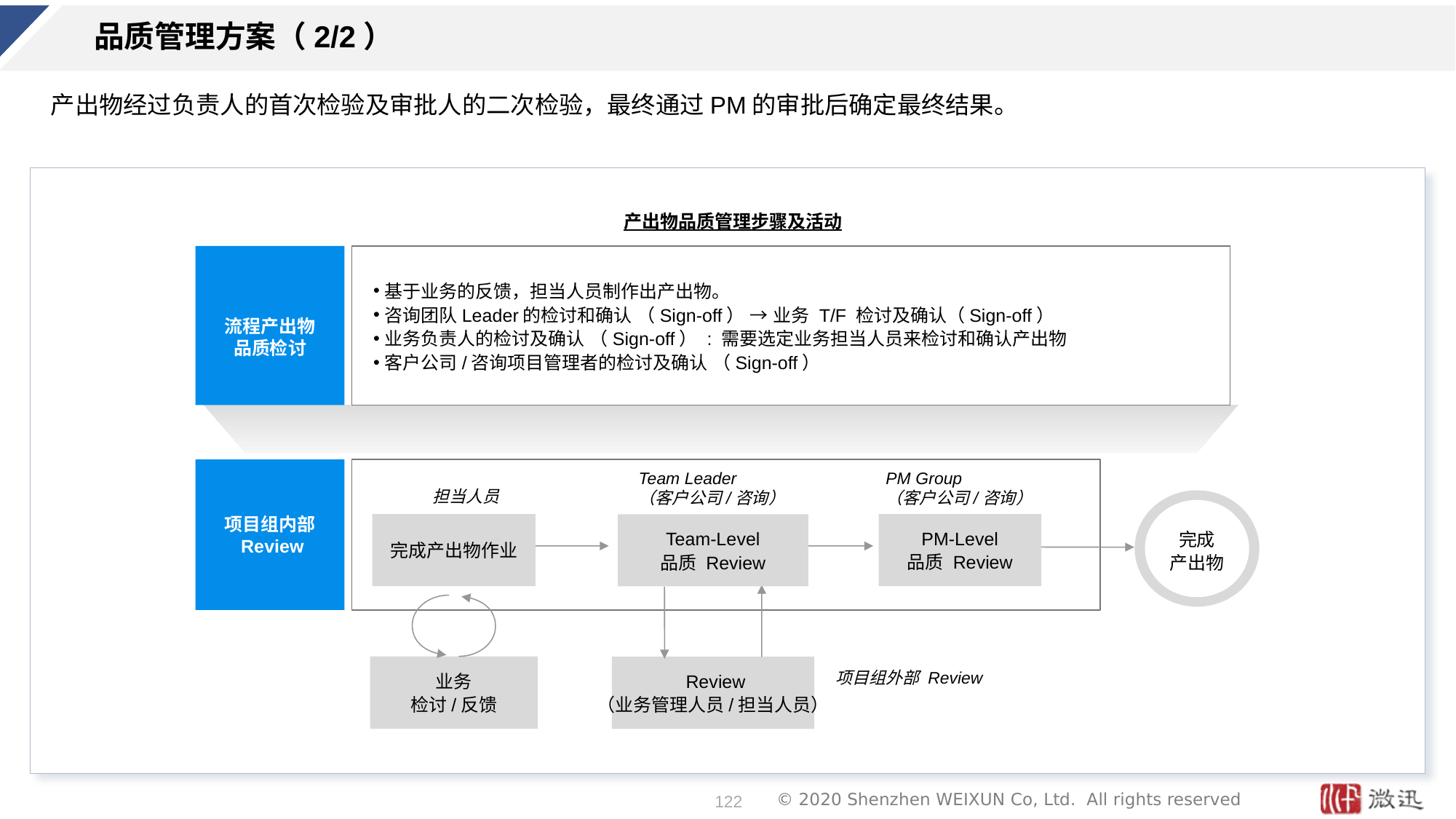

# 品质管理方案（2/2）
产出物经过负责人的首次检验及审批人的二次检验，最终通过PM的审批后确定最终结果。

产出物品质管理步骤及活动
流程产出物
品质检讨
基于业务的反馈，担当人员制作出产出物。
咨询团队Leader的检讨和确认 （Sign-off） → 业务 T/F 检讨及确认（Sign-off）
业务负责人的检讨及确认 （Sign-off） : 需要选定业务担当人员来检讨和确认产出物
客户公司/咨询项目管理者的检讨及确认 （Sign-off）

项目组内部
 Review

Team Leader
（客户公司/咨询）
PM Group
（客户公司/咨询）
担当人员

完成产出物作业
PM-Level
品质 Review
Team-Level
品质 Review
完成
产出物

业务
检讨/反馈
 Review
（业务管理人员/担当人员）
项目组外部 Review
122